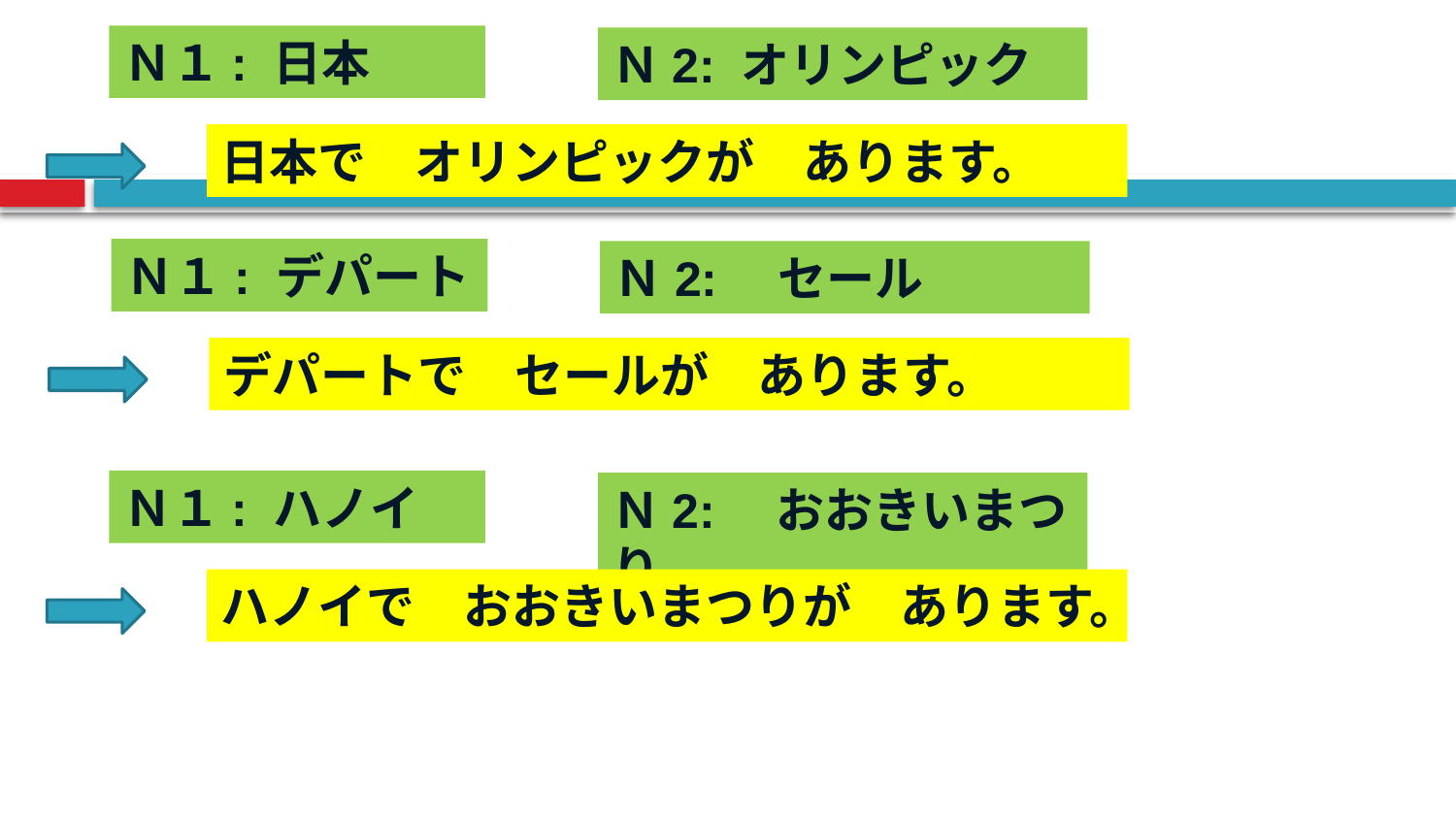

Ｎ１: 日本
Ｎ2: オリンピック
日本で　オリンピックが　あります。

Ｎ１: デパート
Ｎ2:　セール
デパートで　セールが　あります。

Ｎ１: ハノイ
Ｎ2:　おおきいまつり
ハノイで　おおきいまつりが　あります。